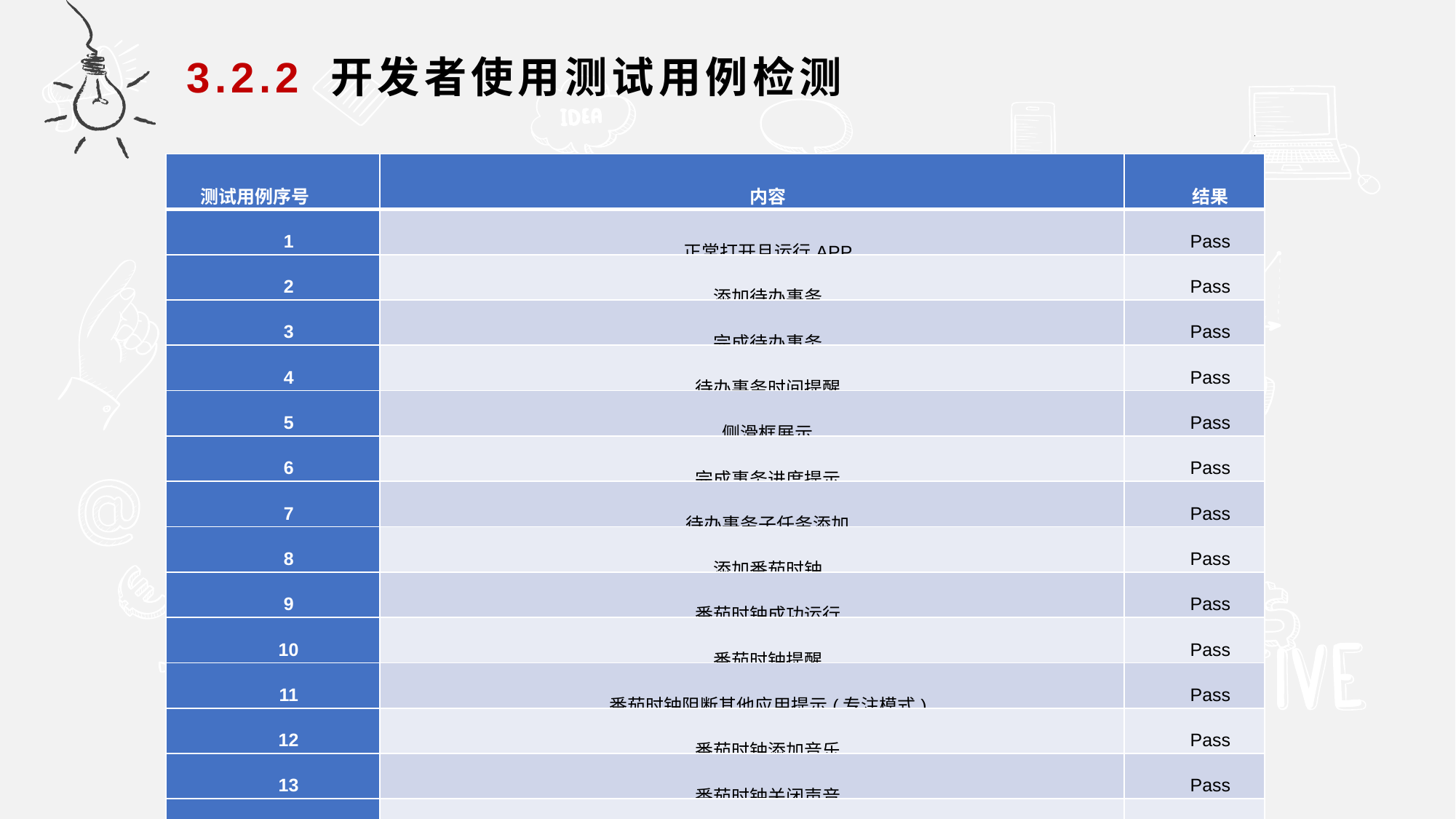

3.2.2 开发者使用测试用例检测

| 测试用例序号 | 内容 | 结果 |
| --- | --- | --- |
| 1 | 正常打开且运行APP | Pass |
| 2 | 添加待办事务 | Pass |
| 3 | 完成待办事务 | Pass |
| 4 | 待办事务时间提醒 | Pass |
| 5 | 侧滑框展示 | Pass |
| 6 | 完成事务进度提示 | Pass |
| 7 | 待办事务子任务添加 | Pass |
| 8 | 添加番茄时钟 | Pass |
| 9 | 番茄时钟成功运行 | Pass |
| 10 | 番茄时钟提醒 | Pass |
| 11 | 番茄时钟阻断其他应用提示(专注模式) | Pass |
| 12 | 番茄时钟添加音乐 | Pass |
| 13 | 番茄时钟关闭声音 | Pass |
| 14 | 放弃番茄时钟 | Pass |
| 15 | 中途放弃番茄时钟图片提醒(阻止放弃) | Pass |